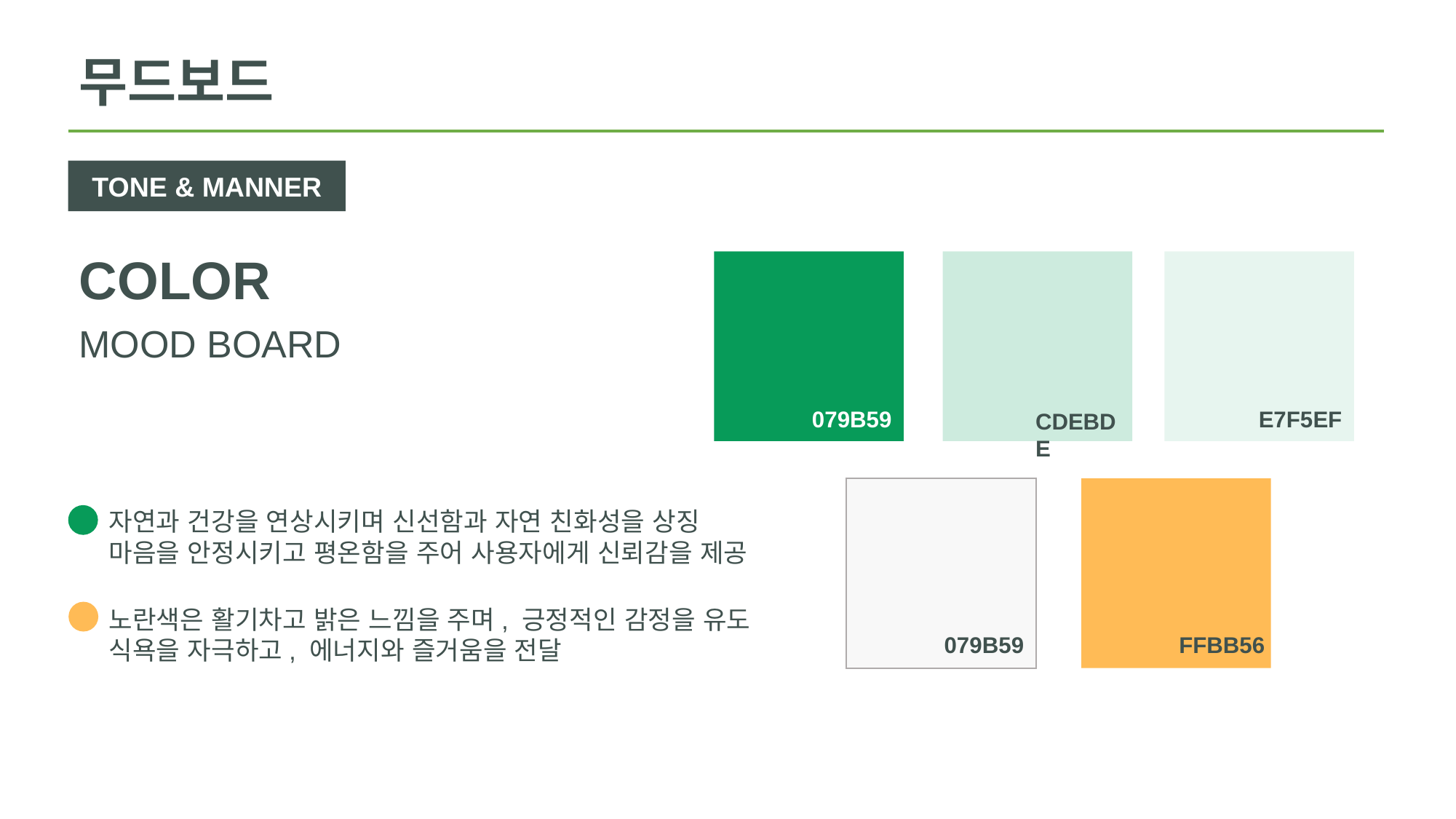

무드보드
TONE & MANNER
COLOR

MOOD BOARD
E7F5EF
079B59
CDEBDE

자연과 건강을 연상시키며 신선함과 자연 친화성을 상징
마음을 안정시키고 평온함을 주어 사용자에게 신뢰감을 제공

노란색은 활기차고 밝은 느낌을 주며, 긍정적인 감정을 유도
식욕을 자극하고, 에너지와 즐거움을 전달

079B59
FFBB56